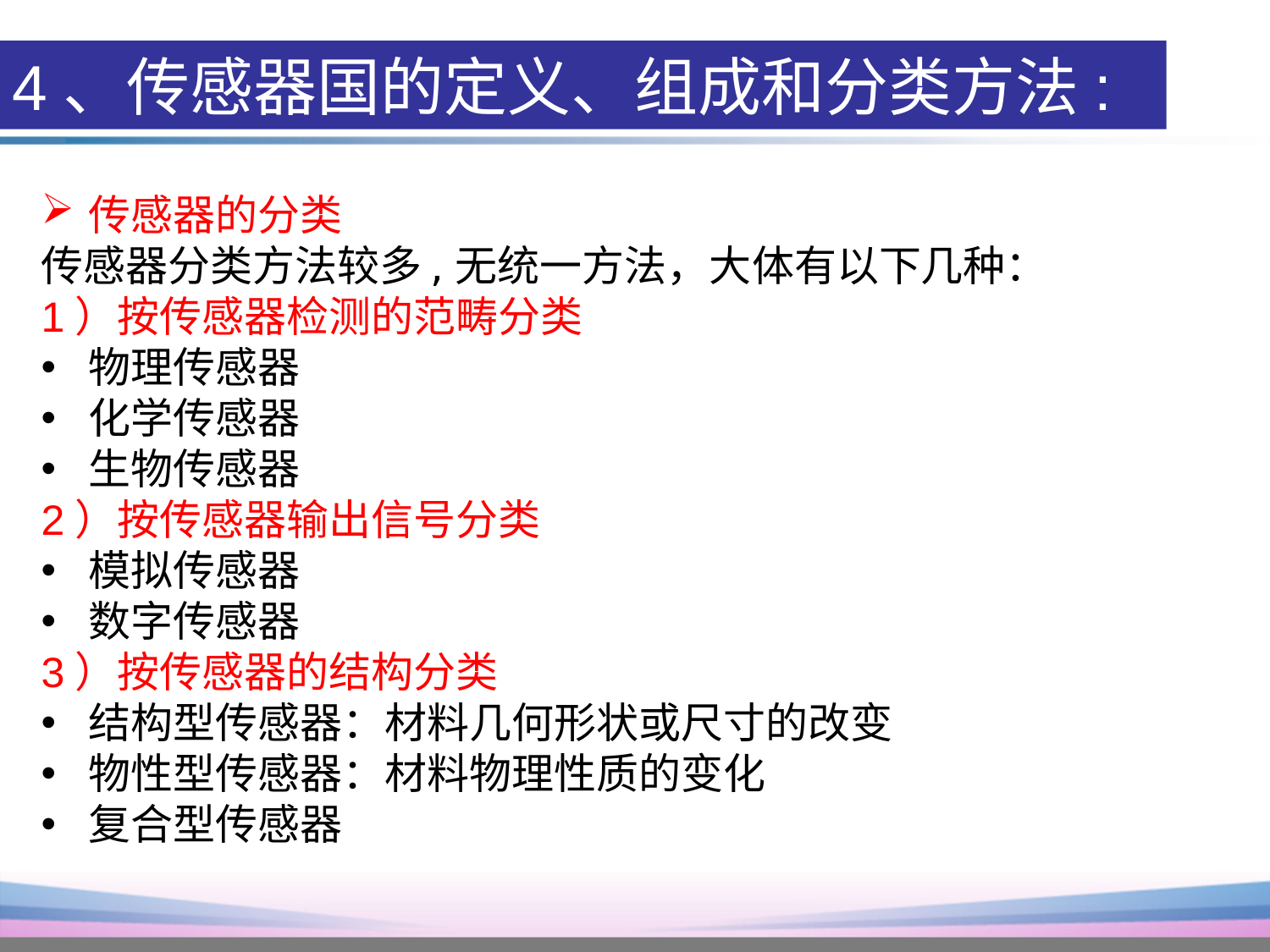

4、传感器国的定义、组成和分类方法:
传感器的分类
传感器分类方法较多,无统一方法，大体有以下几种：
1）按传感器检测的范畴分类
物理传感器
化学传感器
生物传感器
2）按传感器输出信号分类
模拟传感器
数字传感器
3）按传感器的结构分类
结构型传感器：材料几何形状或尺寸的改变
物性型传感器：材料物理性质的变化
复合型传感器